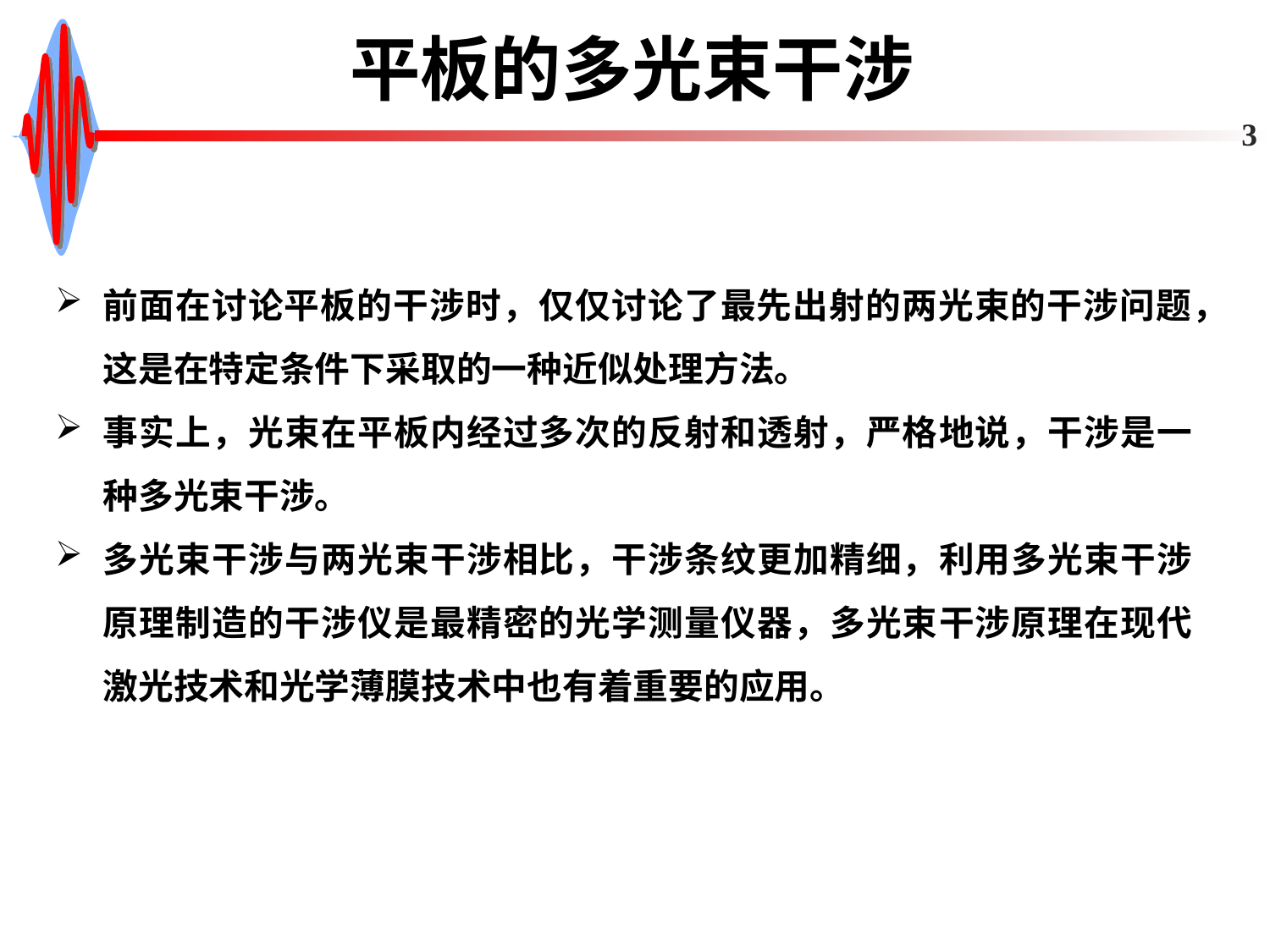

# 平板的多光束干涉
3
前面在讨论平板的干涉时，仅仅讨论了最先出射的两光束的干涉问题，这是在特定条件下采取的一种近似处理方法。
事实上，光束在平板内经过多次的反射和透射，严格地说，干涉是一种多光束干涉。
多光束干涉与两光束干涉相比，干涉条纹更加精细，利用多光束干涉原理制造的干涉仪是最精密的光学测量仪器，多光束干涉原理在现代激光技术和光学薄膜技术中也有着重要的应用。